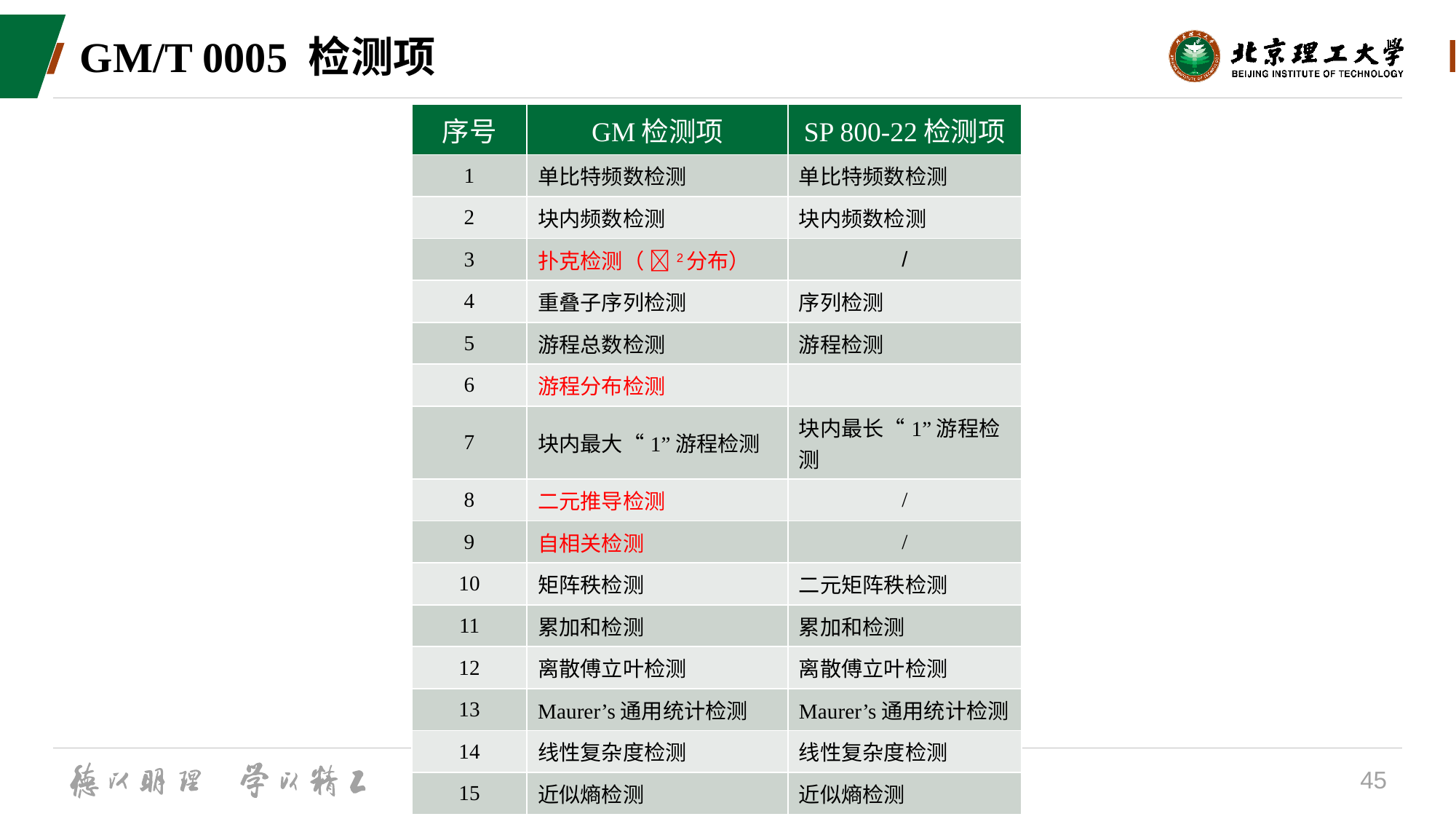

# GM/T 0005 检测项
| 序号 | GM检测项 | SP 800-22检测项 |
| --- | --- | --- |
| 1 | 单比特频数检测 | 单比特频数检测 |
| 2 | 块内频数检测 | 块内频数检测 |
| 3 | 扑克检测（ χ2分布） | / |
| 4 | 重叠子序列检测 | 序列检测 |
| 5 | 游程总数检测 | 游程检测 |
| 6 | 游程分布检测 |  |
| 7 | 块内最大“1”游程检测 | 块内最长“1”游程检测 |
| 8 | 二元推导检测 | / |
| 9 | 自相关检测 | / |
| 10 | 矩阵秩检测 | 二元矩阵秩检测 |
| 11 | 累加和检测 | 累加和检测 |
| 12 | 离散傅立叶检测 | 离散傅立叶检测 |
| 13 | Maurer’s通用统计检测 | Maurer’s通用统计检测 |
| 14 | 线性复杂度检测 | 线性复杂度检测 |
| 15 | 近似熵检测 | 近似熵检测 |